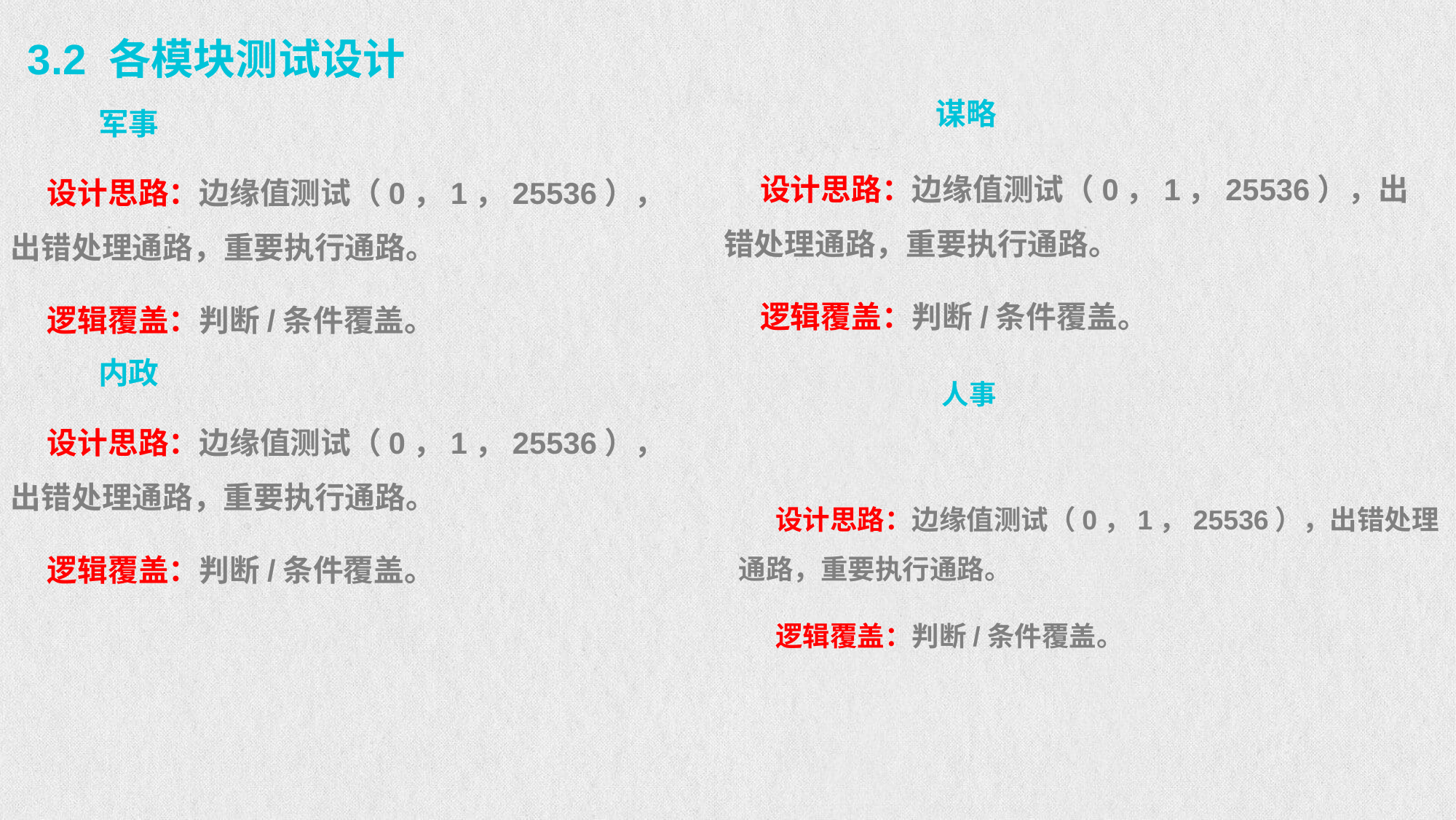

3.2 各模块测试设计
谋略
军事
设计思路：边缘值测试（0，1，25536），出错处理通路，重要执行通路。
逻辑覆盖：判断/条件覆盖。
设计思路：边缘值测试（0，1，25536），出错处理通路，重要执行通路。
逻辑覆盖：判断/条件覆盖。

内政
人事
设计思路：边缘值测试（0，1，25536），出错处理通路，重要执行通路。
逻辑覆盖：判断/条件覆盖。
设计思路：边缘值测试（0，1，25536），出错处理通路，重要执行通路。
逻辑覆盖：判断/条件覆盖。